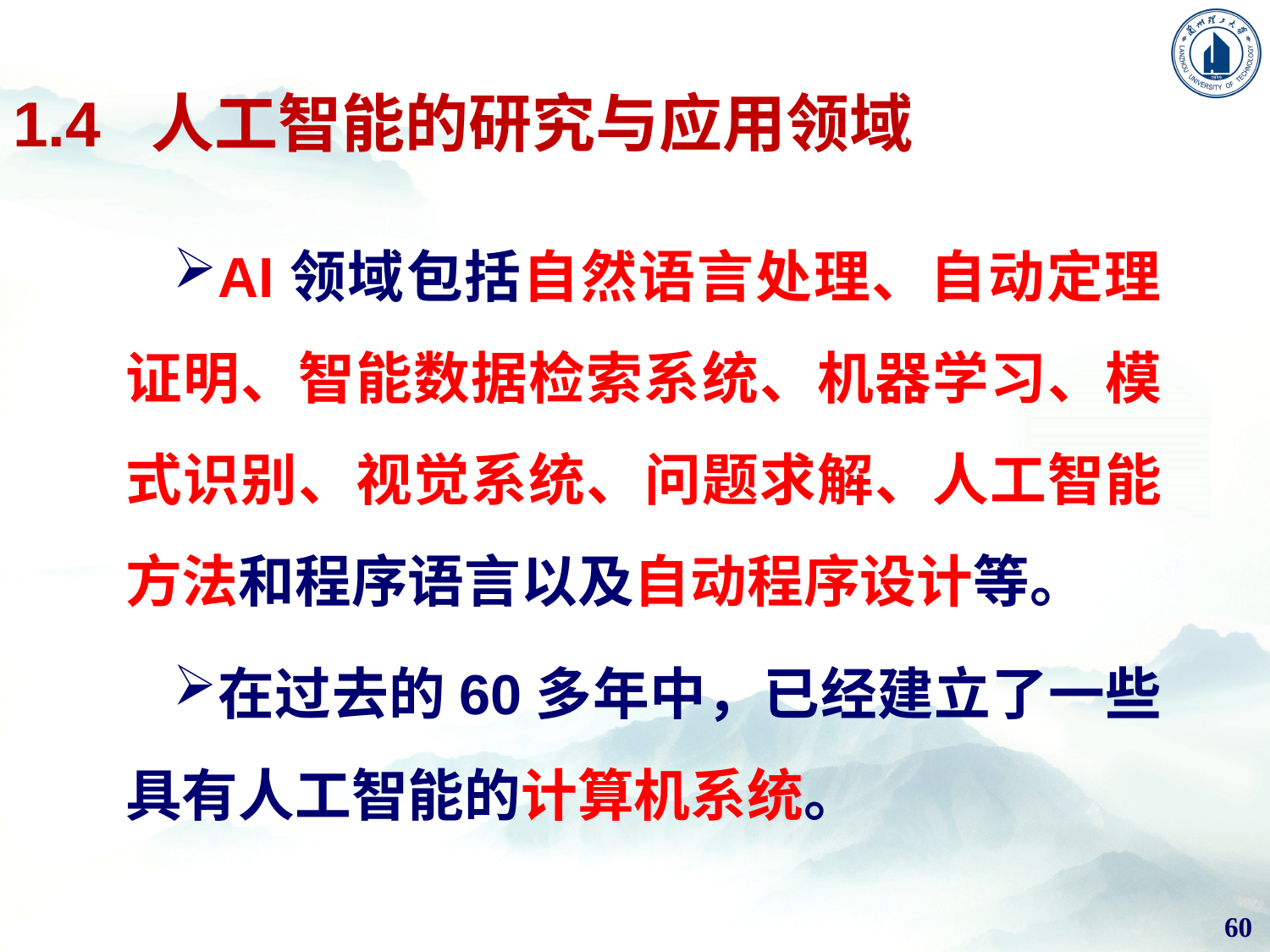

# 1.4  人工智能的研究与应用领域
AI领域包括自然语言处理、自动定理证明、智能数据检索系统、机器学习、模式识别、视觉系统、问题求解、人工智能方法和程序语言以及自动程序设计等。
在过去的60多年中，已经建立了一些具有人工智能的计算机系统。
60